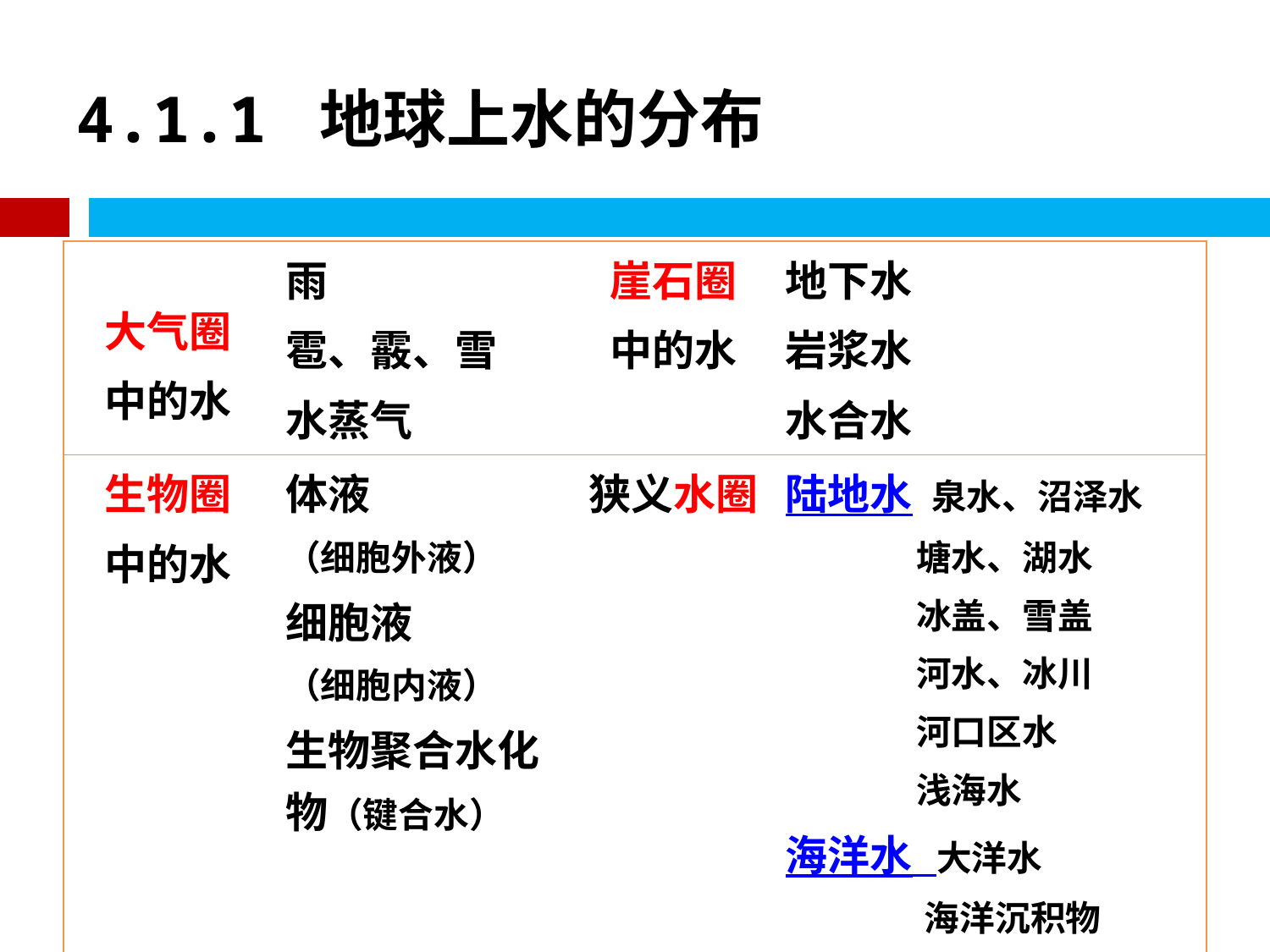

# 4.1.1 地球上水的分布
| 大气圈 中的水 | 雨 雹、霰、雪 水蒸气 | 崖石圈 中的水 | 地下水 岩浆水 水合水 |
| --- | --- | --- | --- |
| 生物圈 中的水 | 体液 （细胞外液） 细胞液 （细胞内液） 生物聚合水化物（键合水） | 狭义水圈 | 陆地水 泉水、沼泽水 塘水、湖水 冰盖、雪盖 河水、冰川 河口区水 浅海水 海洋水 大洋水 海洋沉积物 孔隙水 |